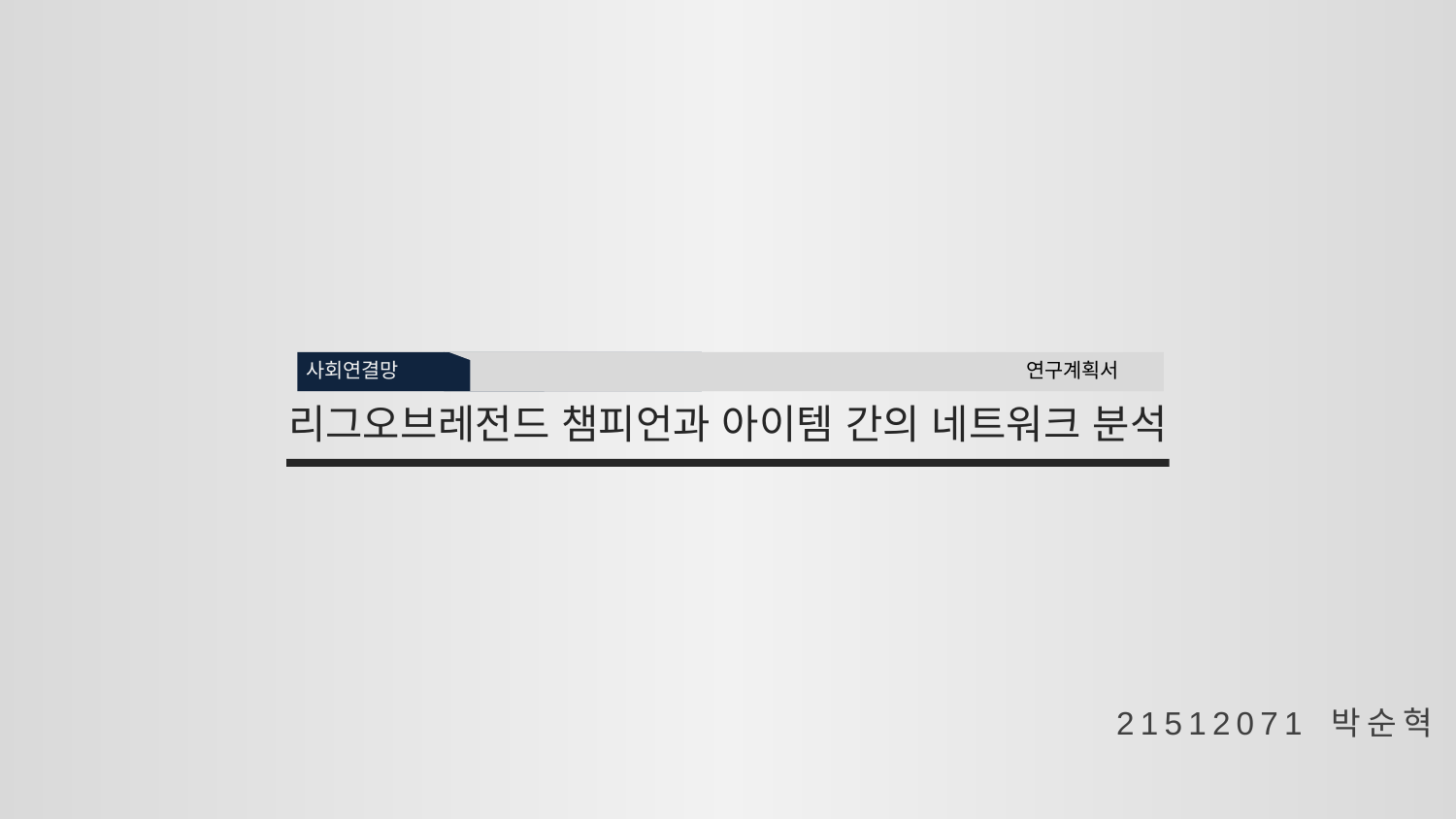

사회연결망
연구계획서

리그오브레전드 챔피언과 아이템 간의 네트워크 분석

21512071 박순혁